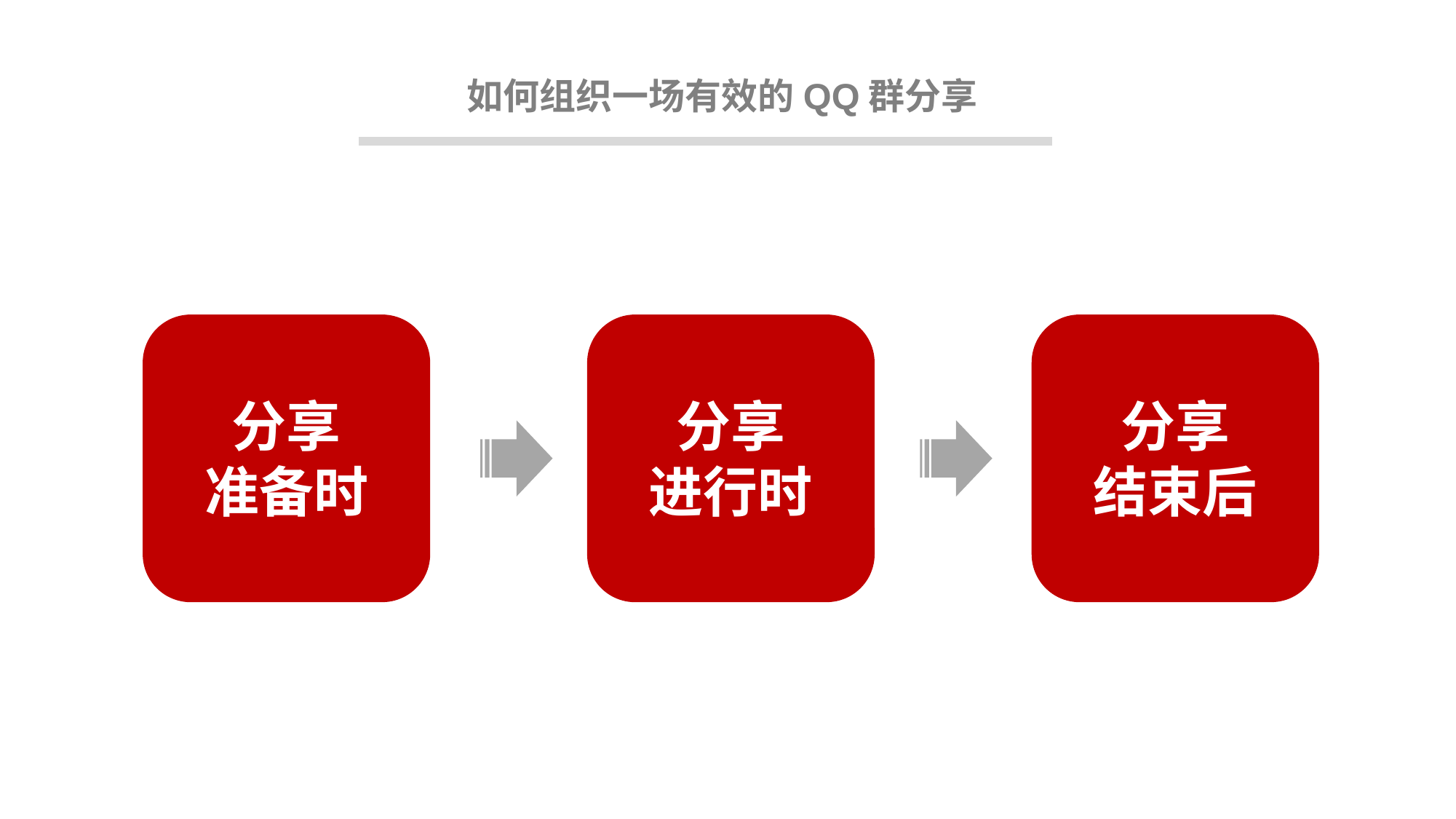

如何组织一场有效的QQ群分享

分享
准备时

分享
进行时

分享
结束后